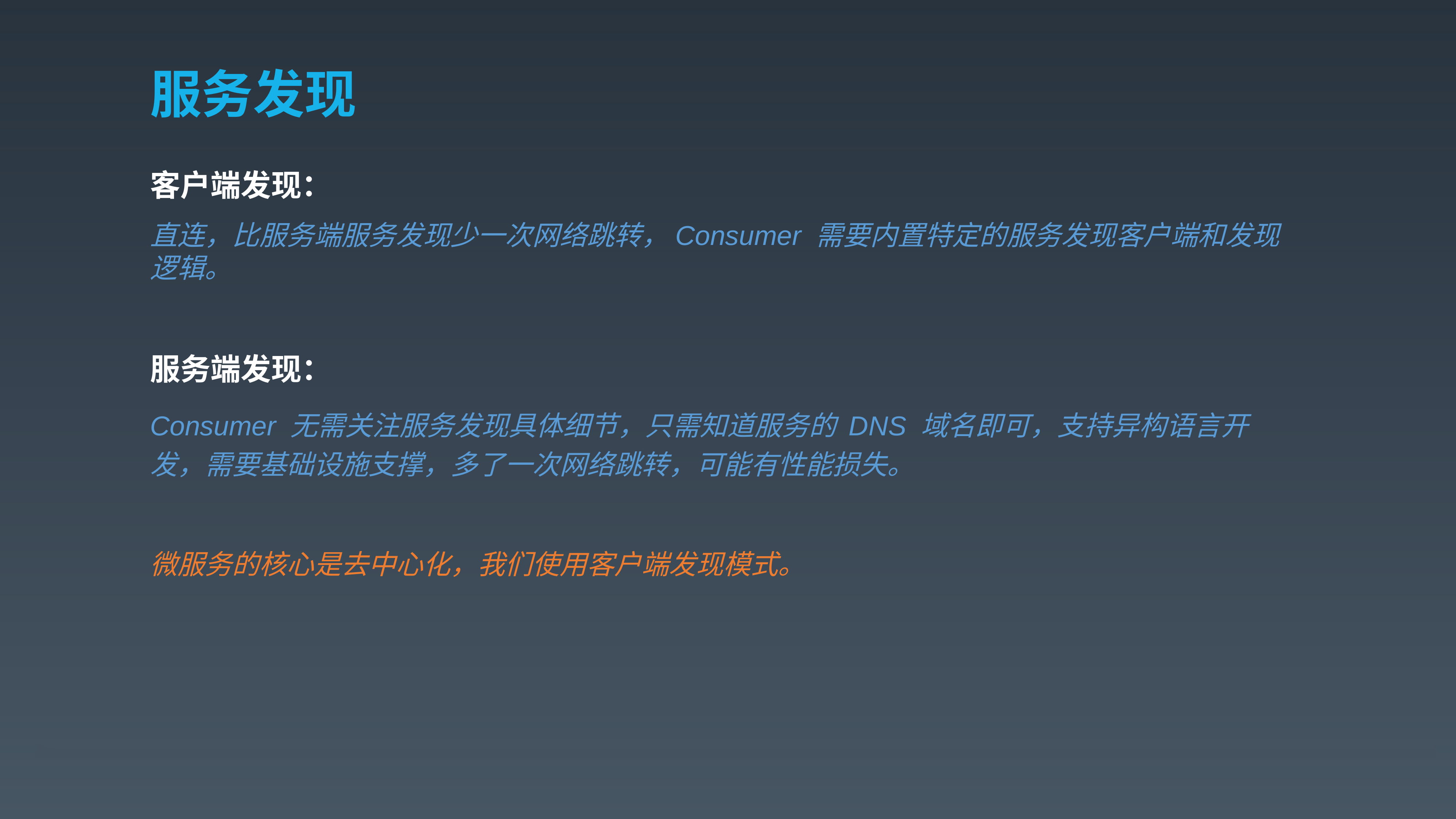

# 服务发现
客户端发现：
直连，比服务端服务发现少一次网络跳转，Consumer 需要内置特定的服务发现客户端和发现逻辑。

服务端发现：
Consumer 无需关注服务发现具体细节，只需知道服务的 DNS 域名即可，支持异构语言开发，需要基础设施支撑，多了一次网络跳转，可能有性能损失。

微服务的核心是去中心化，我们使用客户端发现模式。